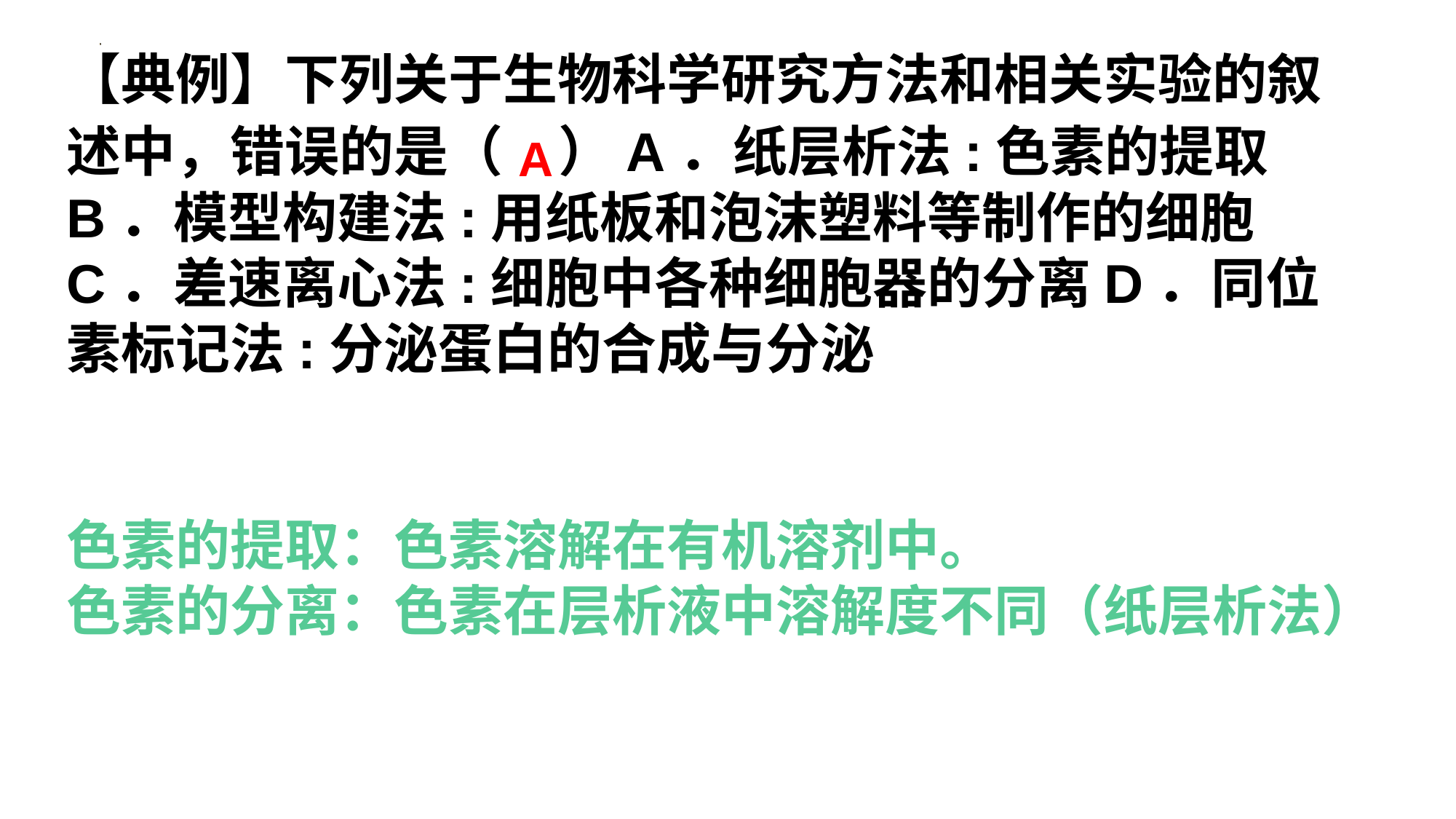

【典例】下列关于生物科学研究方法和相关实验的叙述中，错误的是（    ）A．纸层析法:色素的提取B．模型构建法:用纸板和泡沫塑料等制作的细胞C．差速离心法:细胞中各种细胞器的分离D．同位素标记法:分泌蛋白的合成与分泌

A
色素的提取：色素溶解在有机溶剂中。
色素的分离：色素在层析液中溶解度不同（纸层析法）